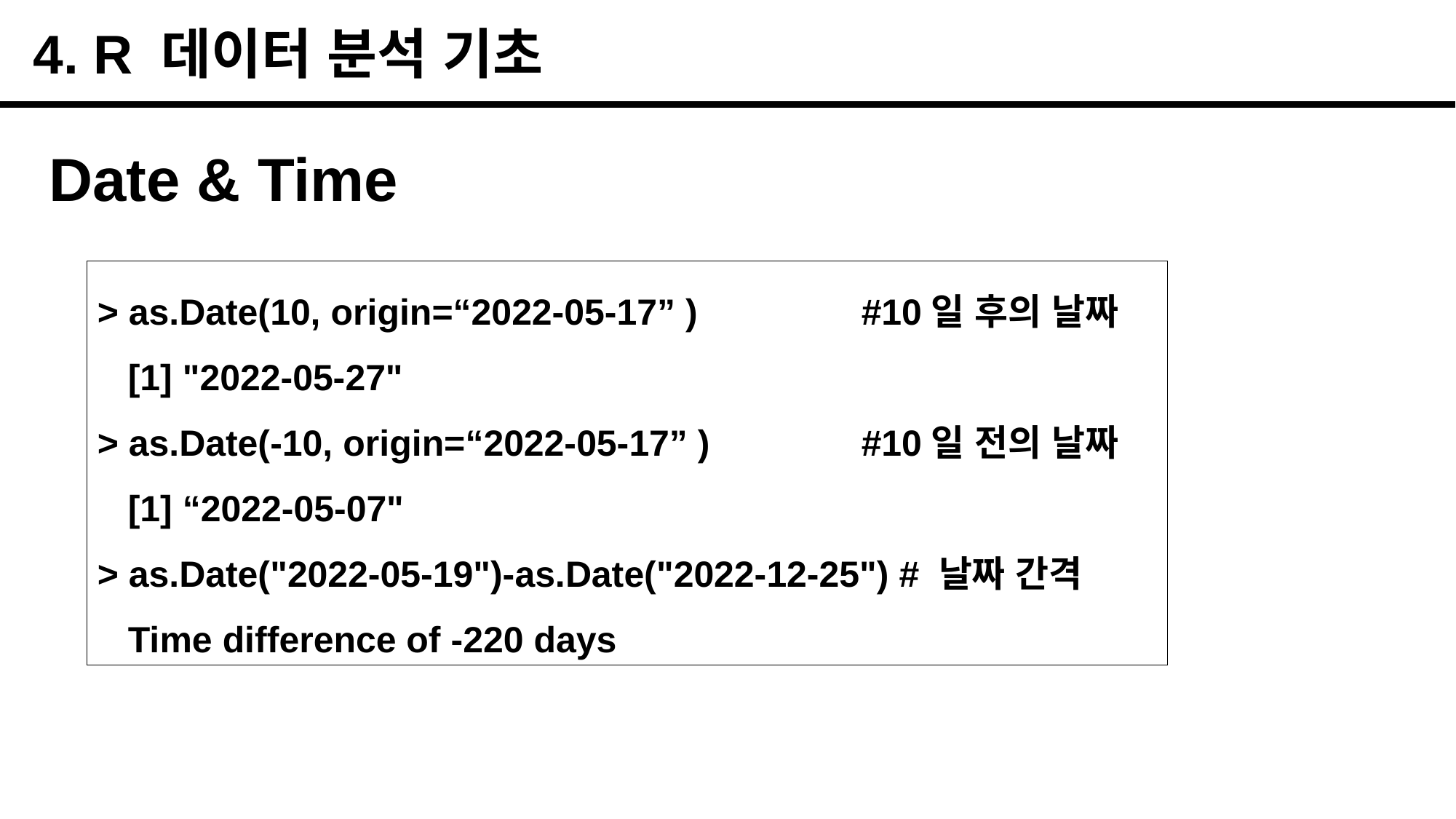

4. R 데이터 분석 기초
Date & Time
> as.Date(10, origin=“2022-05-17” )		#10일 후의 날짜
   [1] "2022-05-27"
> as.Date(-10, origin=“2022-05-17” )		#10일 전의 날짜
   [1] “2022-05-07"
> as.Date("2022-05-19")-as.Date("2022-12-25") # 날짜 간격
   Time difference of -220 days